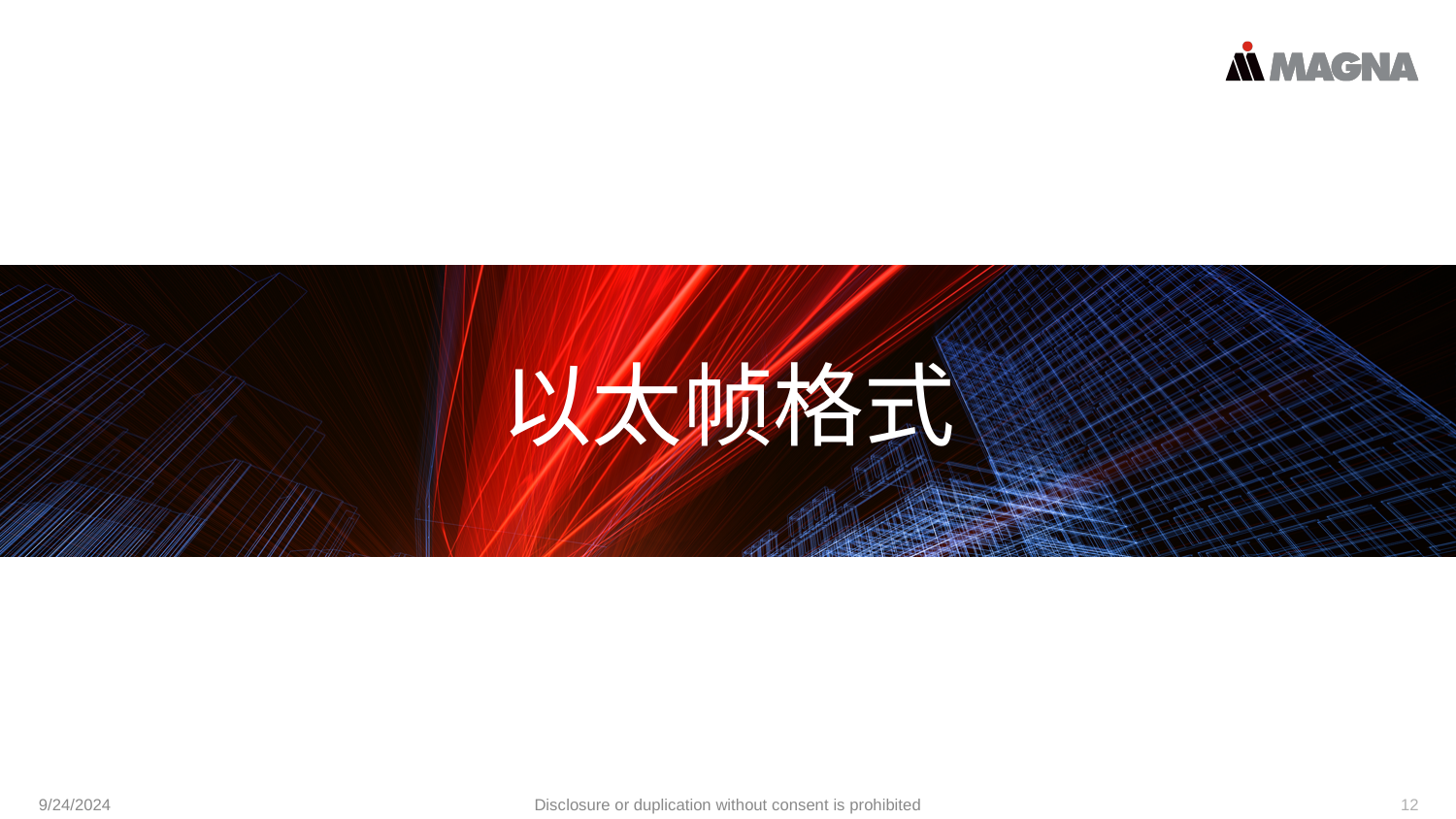

# 以太帧格式
9/24/2024
Disclosure or duplication without consent is prohibited
12